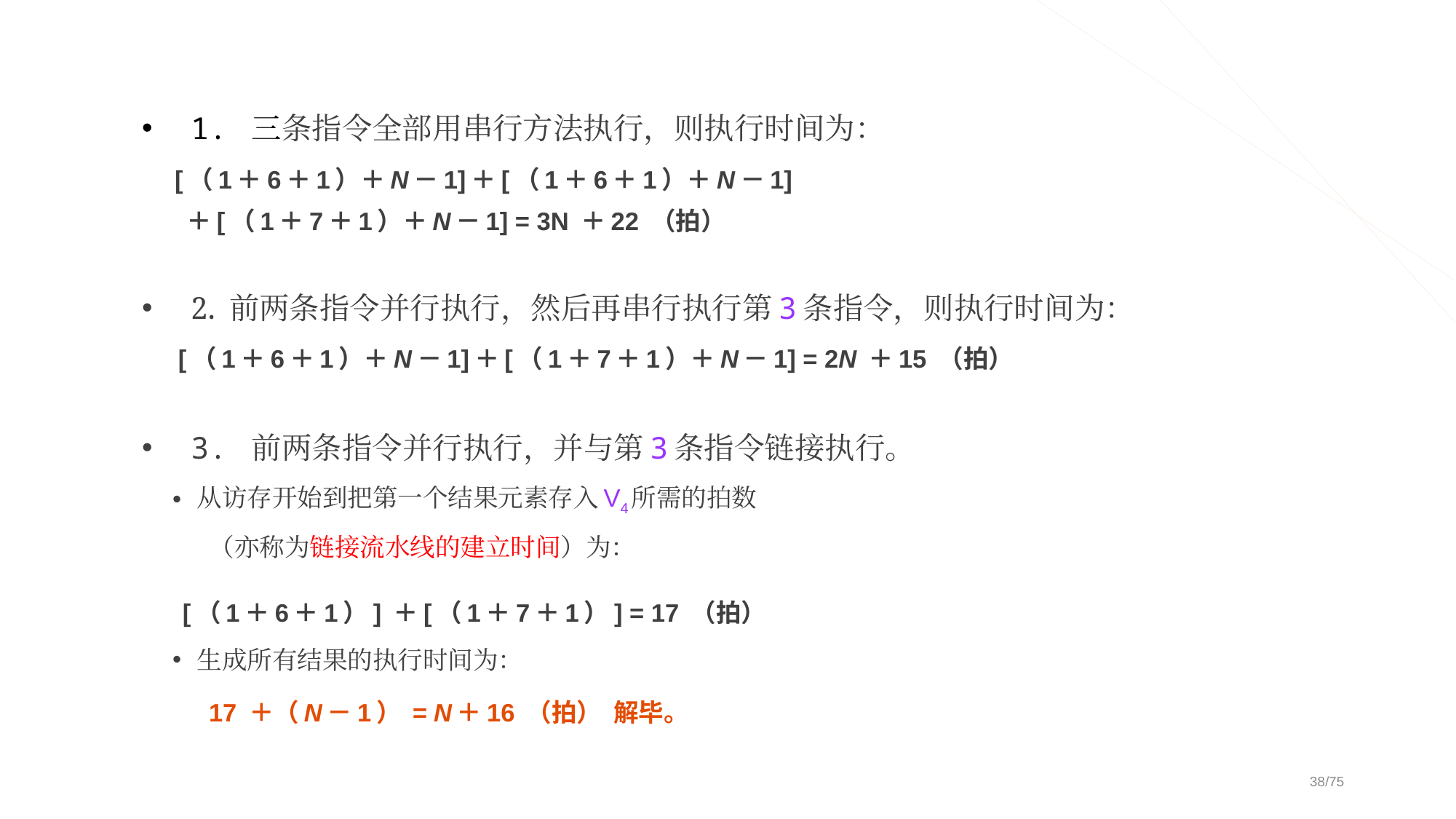

1. 三条指令全部用串行方法执行，则执行时间为：
           [（1＋6＋1）＋N－1]＋[（1＋6＋1）＋N－1]
                   ＋[（1＋7＋1）＋N－1] = 3N ＋22 （拍）

2. 前两条指令并行执行，然后再串行执行第3条指令，则执行时间为：
	      [（1＋6＋1）＋N－1]＋[（1＋7＋1）＋N－1] = 2N ＋15 （拍）

3. 前两条指令并行执行，并与第3条指令链接执行。
从访存开始到把第一个结果元素存入V4所需的拍数
     （亦称为链接流水线的建立时间）为：
		      [（1＋6＋1）] ＋[（1＋7＋1）] = 17 （拍）
生成所有结果的执行时间为：
        17 ＋（N－1） = N＋16 （拍）  解毕。
38/75